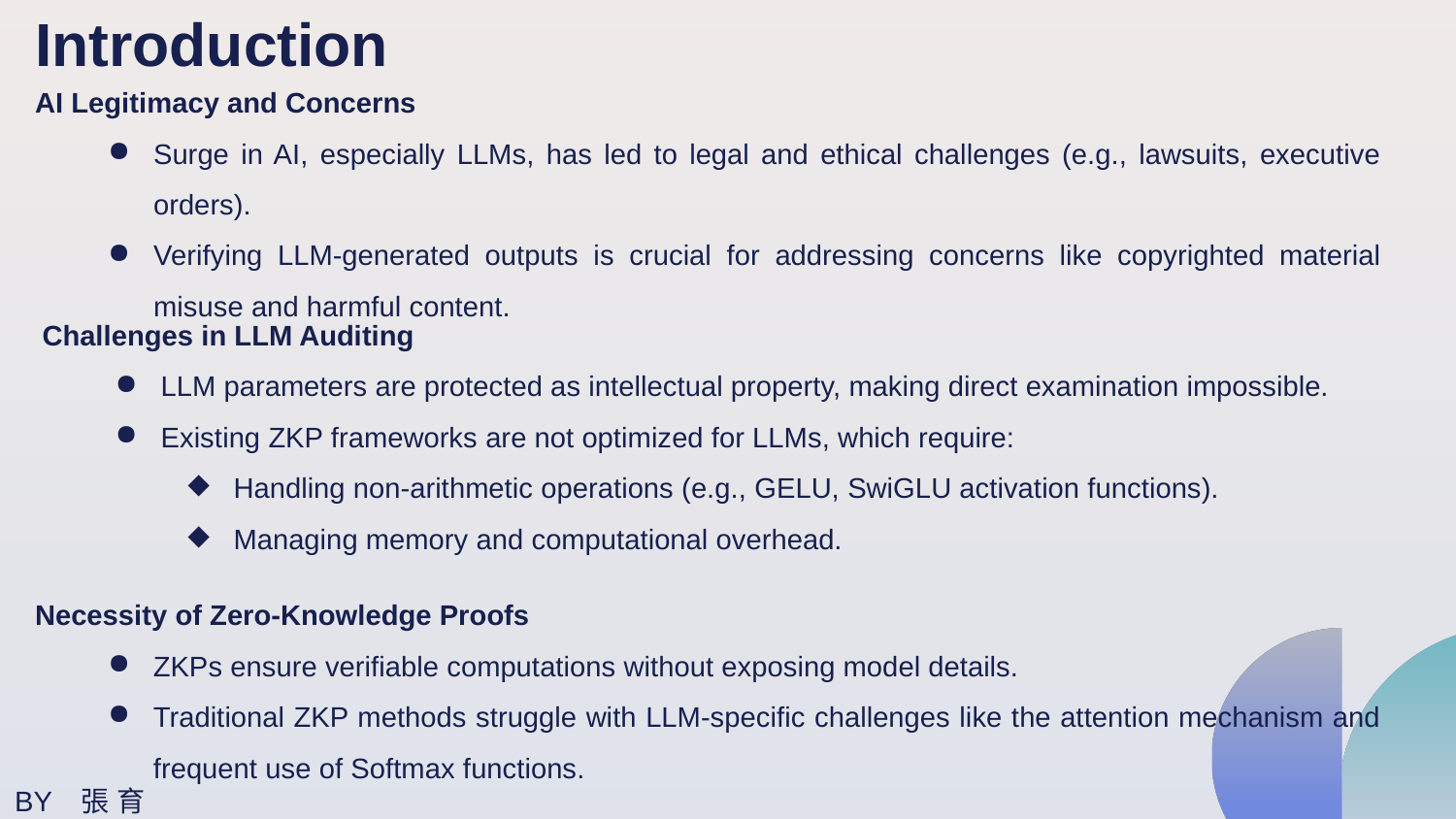

Introduction
AI Legitimacy and Concerns
Surge in AI, especially LLMs, has led to legal and ethical challenges (e.g., lawsuits, executive orders).
Verifying LLM-generated outputs is crucial for addressing concerns like copyrighted material misuse and harmful content.
Challenges in LLM Auditing
LLM parameters are protected as intellectual property, making direct examination impossible.
Existing ZKP frameworks are not optimized for LLMs, which require:
Handling non-arithmetic operations (e.g., GELU, SwiGLU activation functions).
Managing memory and computational overhead.
Necessity of Zero-Knowledge Proofs
ZKPs ensure verifiable computations without exposing model details.
Traditional ZKP methods struggle with LLM-specific challenges like the attention mechanism and frequent use of Softmax functions.
BY 張育丞